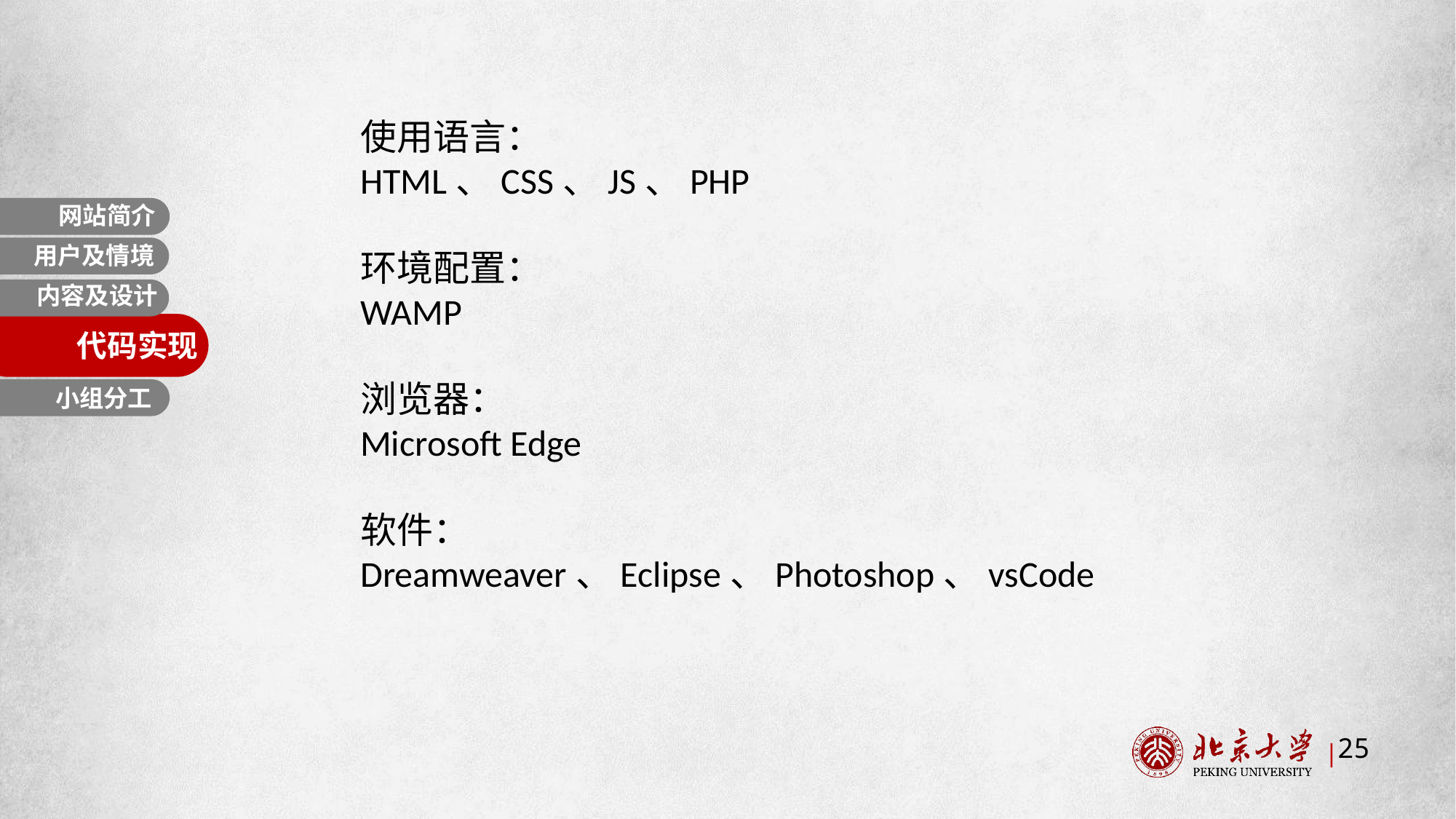

使用语言：
HTML、CSS、JS、PHP

环境配置：
WAMP

浏览器：
Microsoft Edge

软件：
Dreamweaver、Eclipse、Photoshop、vsCode
网站简介

用户及情境
内容与设计
内容及设计

代码实现

小组分工
25